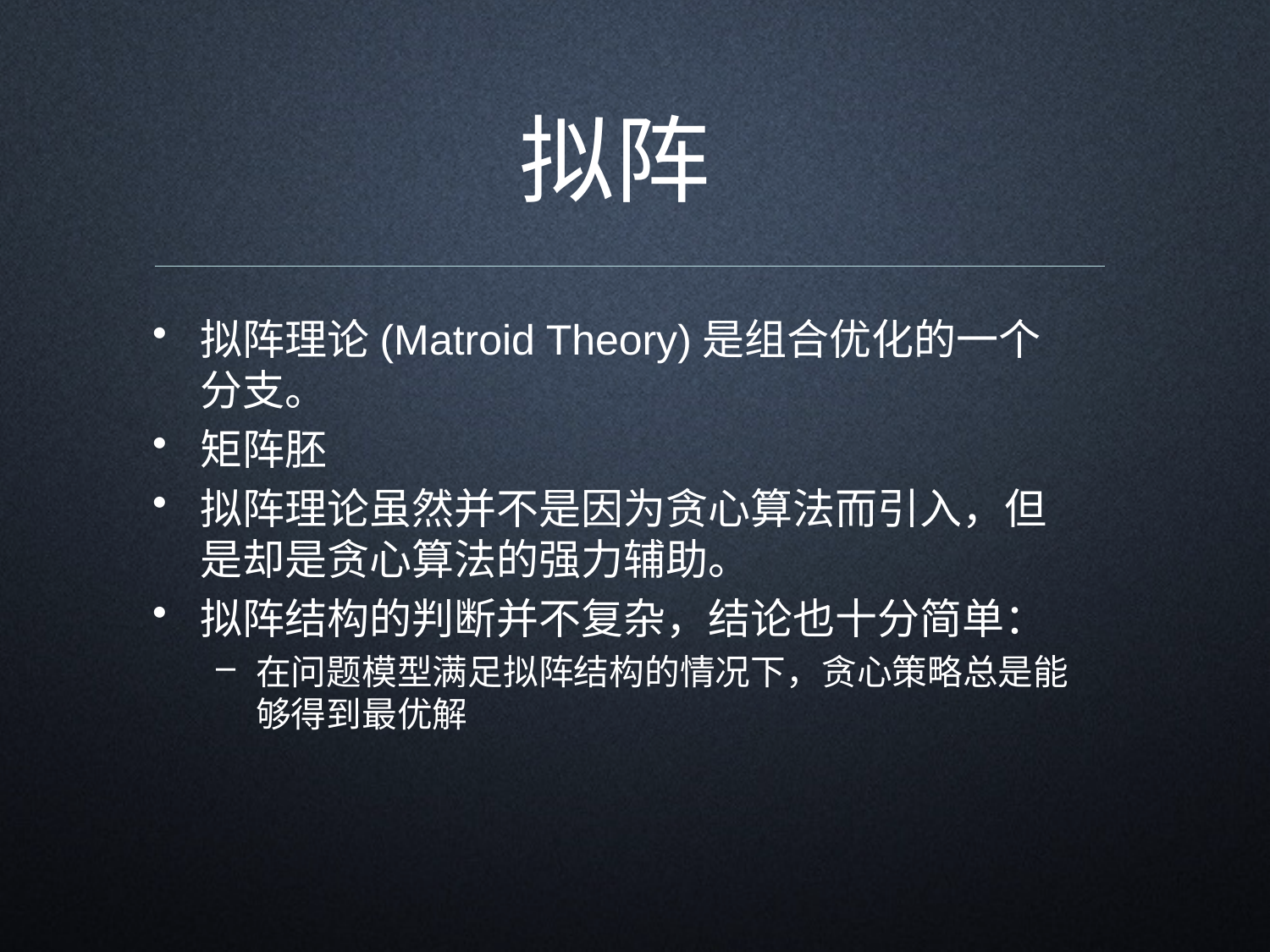

# 拟阵
拟阵理论(Matroid Theory)是组合优化的一个分支。
矩阵胚
拟阵理论虽然并不是因为贪心算法而引入，但是却是贪心算法的强力辅助。
拟阵结构的判断并不复杂，结论也十分简单：
在问题模型满足拟阵结构的情况下，贪心策略总是能够得到最优解